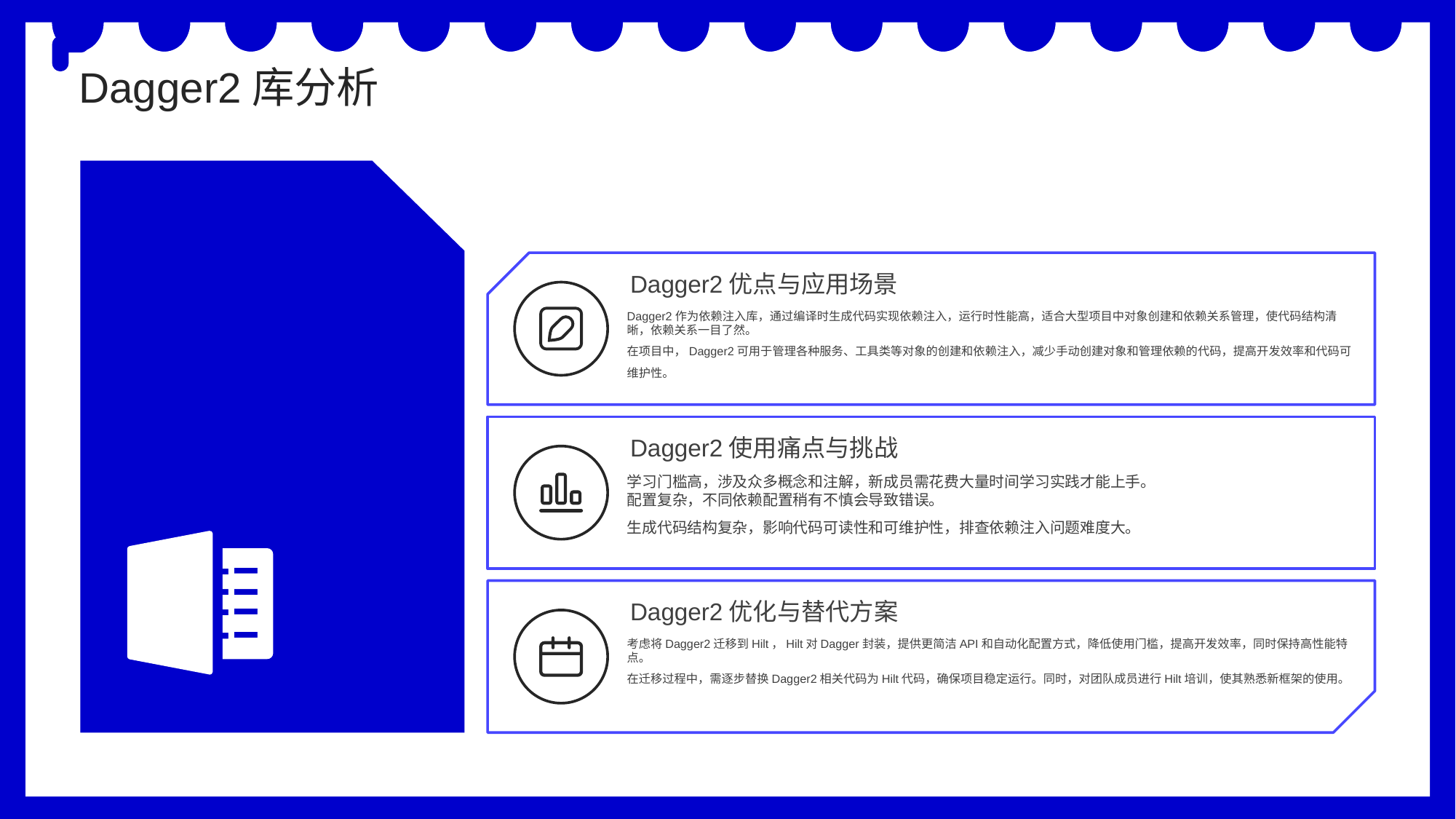

Dagger2库分析

Dagger2优点与应用场景

Dagger2作为依赖注入库，通过编译时生成代码实现依赖注入，运行时性能高，适合大型项目中对象创建和依赖关系管理，使代码结构清晰，依赖关系一目了然。
在项目中，Dagger2可用于管理各种服务、工具类等对象的创建和依赖注入，减少手动创建对象和管理依赖的代码，提高开发效率和代码可维护性。

Dagger2使用痛点与挑战

学习门槛高，涉及众多概念和注解，新成员需花费大量时间学习实践才能上手。
配置复杂，不同依赖配置稍有不慎会导致错误。
生成代码结构复杂，影响代码可读性和可维护性，排查依赖注入问题难度大。

Dagger2优化与替代方案

考虑将Dagger2迁移到Hilt，Hilt对Dagger封装，提供更简洁API和自动化配置方式，降低使用门槛，提高开发效率，同时保持高性能特点。
在迁移过程中，需逐步替换Dagger2相关代码为Hilt代码，确保项目稳定运行。同时，对团队成员进行Hilt培训，使其熟悉新框架的使用。